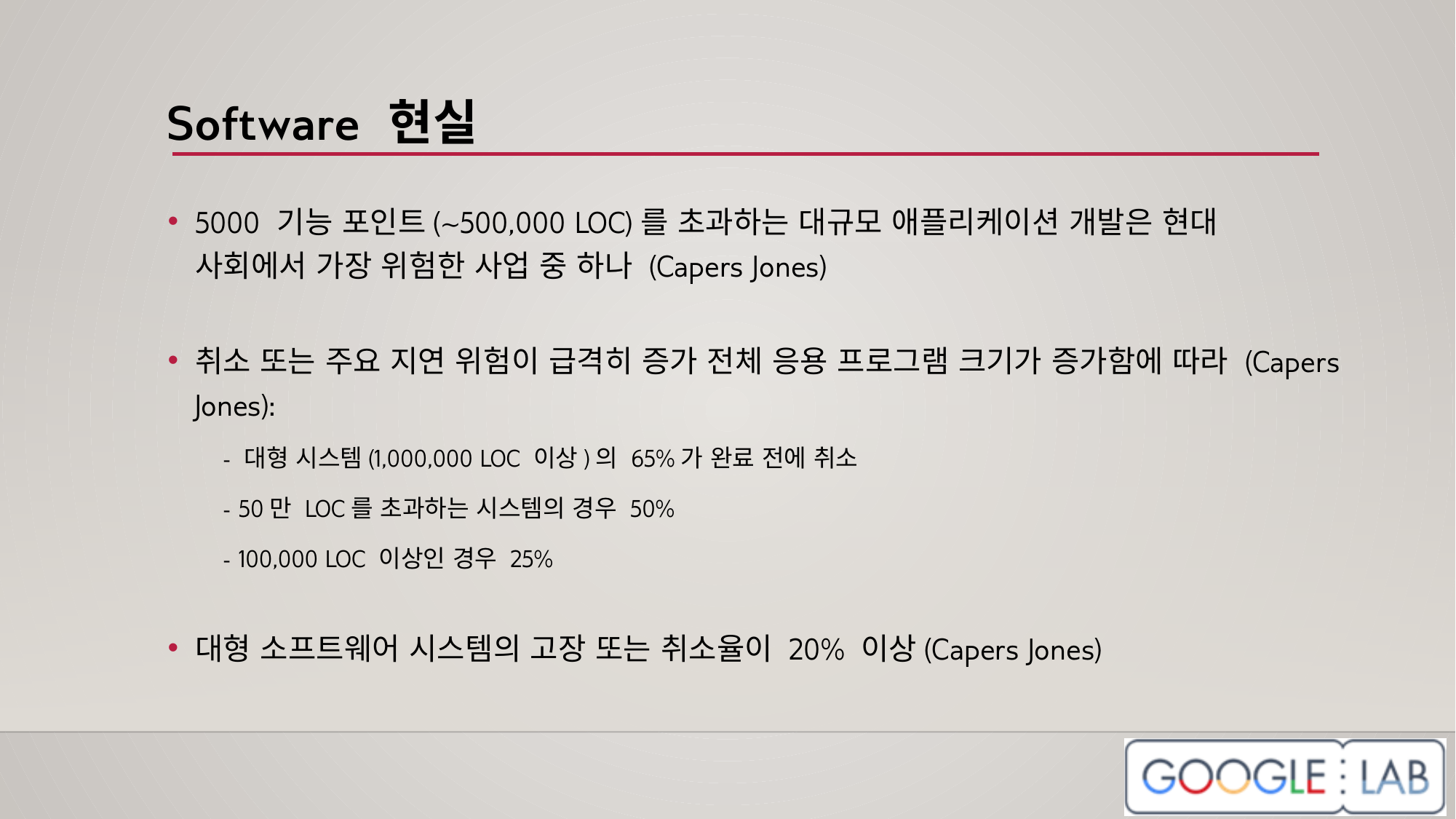

Software 현실
5000 기능 포인트(~500,000 LOC)를 초과하는 대규모 애플리케이션 개발은 현대 사회에서 가장 위험한 사업 중 하나 (Capers Jones)
취소 또는 주요 지연 위험이 급격히 증가 전체 응용 프로그램 크기가 증가함에 따라 (Capers Jones):
- 대형 시스템(1,000,000 LOC 이상)의 65%가 완료 전에 취소
- 50만 LOC를 초과하는 시스템의 경우 50%
- 100,000 LOC 이상인 경우 25%
대형 소프트웨어 시스템의 고장 또는 취소율이 20% 이상(Capers Jones)